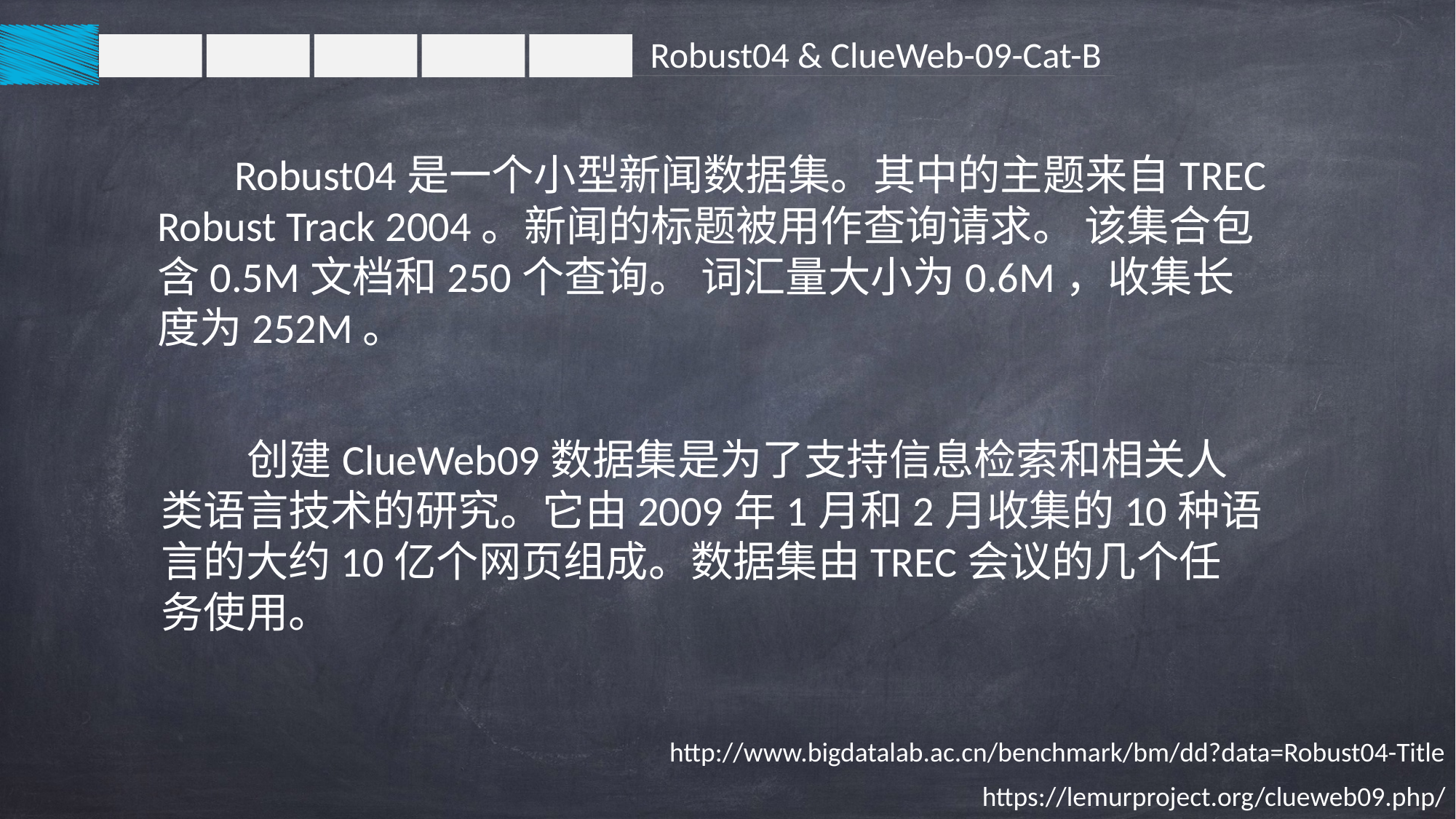

Robust04 & ClueWeb-09-Cat-B

        Robust04是一个小型新闻数据集。其中的主题来自TREC Robust Track 2004。新闻的标题被用作查询请求。 该集合包含0.5M文档和250个查询。 词汇量大小为0.6M，收集长度为252M。
        创建ClueWeb09数据集是为了支持信息检索和相关人类语言技术的研究。它由2009年1月和2月收集的10种语言的大约10亿个网页组成。数据集由TREC会议的几个任务使用。
http://www.bigdatalab.ac.cn/benchmark/bm/dd?data=Robust04-Title
https://lemurproject.org/clueweb09.php/